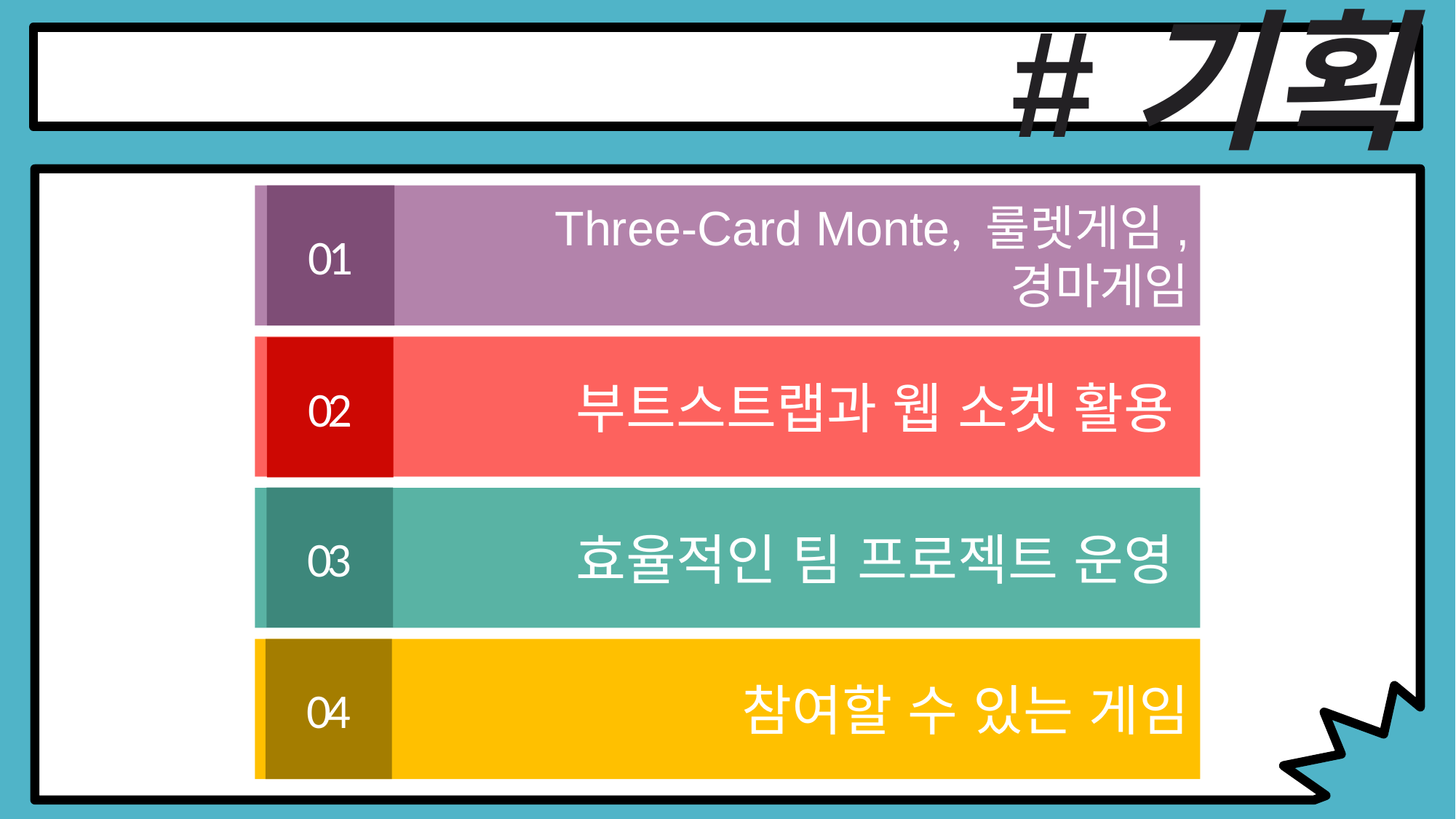

#기획

01
Three-Card Monte, 룰렛게임, 경마게임
부트스트랩과 웹 소켓 활용
02

03
효율적인 팀 프로젝트 운영
04
참여할 수 있는 게임